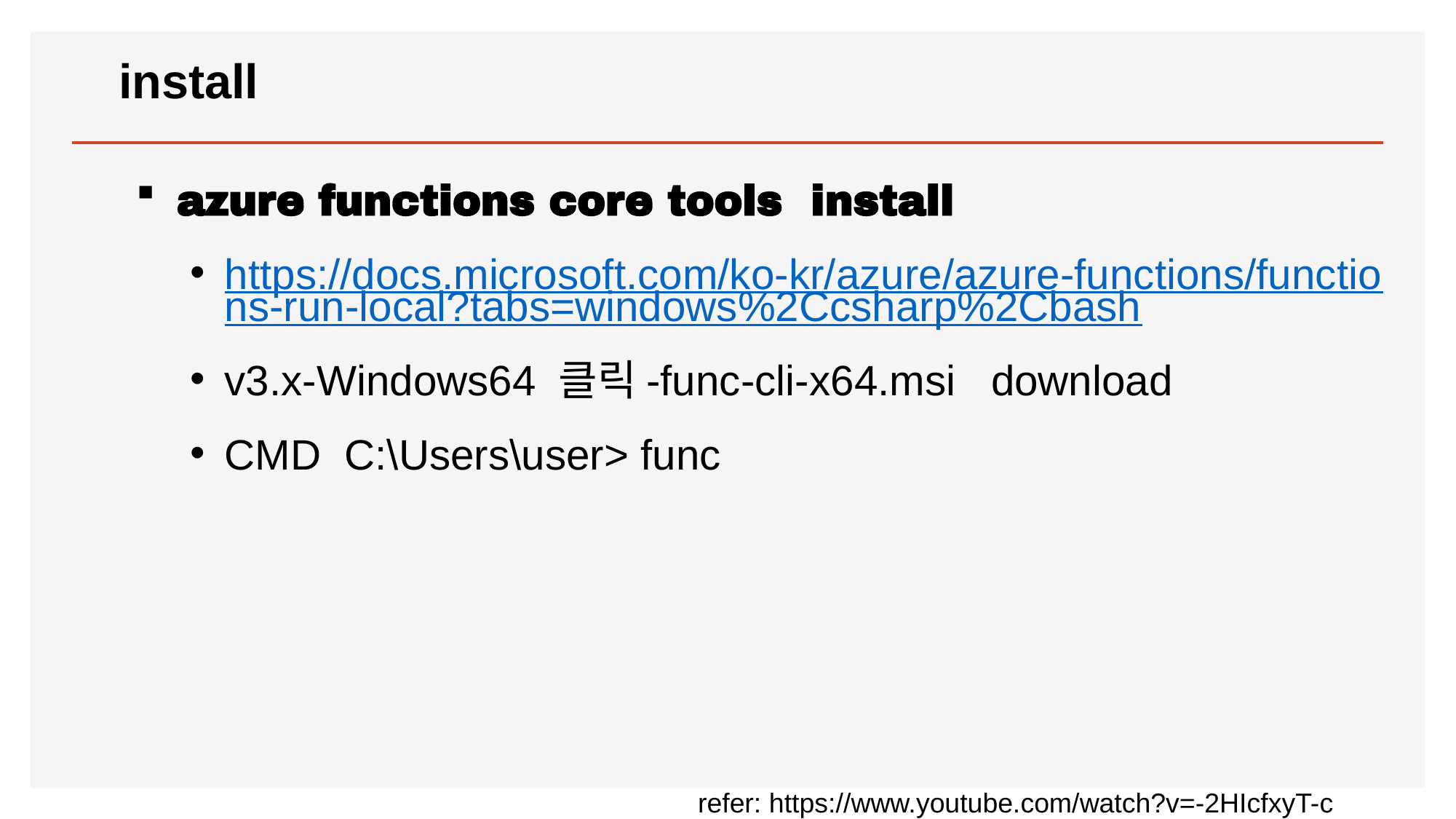

# install
azure functions core tools  install
https://docs.microsoft.com/ko-kr/azure/azure-functions/functions-run-local?tabs=windows%2Ccsharp%2Cbash
v3.x-Windows64 클릭-func-cli-x64.msi   download
CMD  C:\Users\user> func
refer: https://www.youtube.com/watch?v=-2HIcfxyT-c